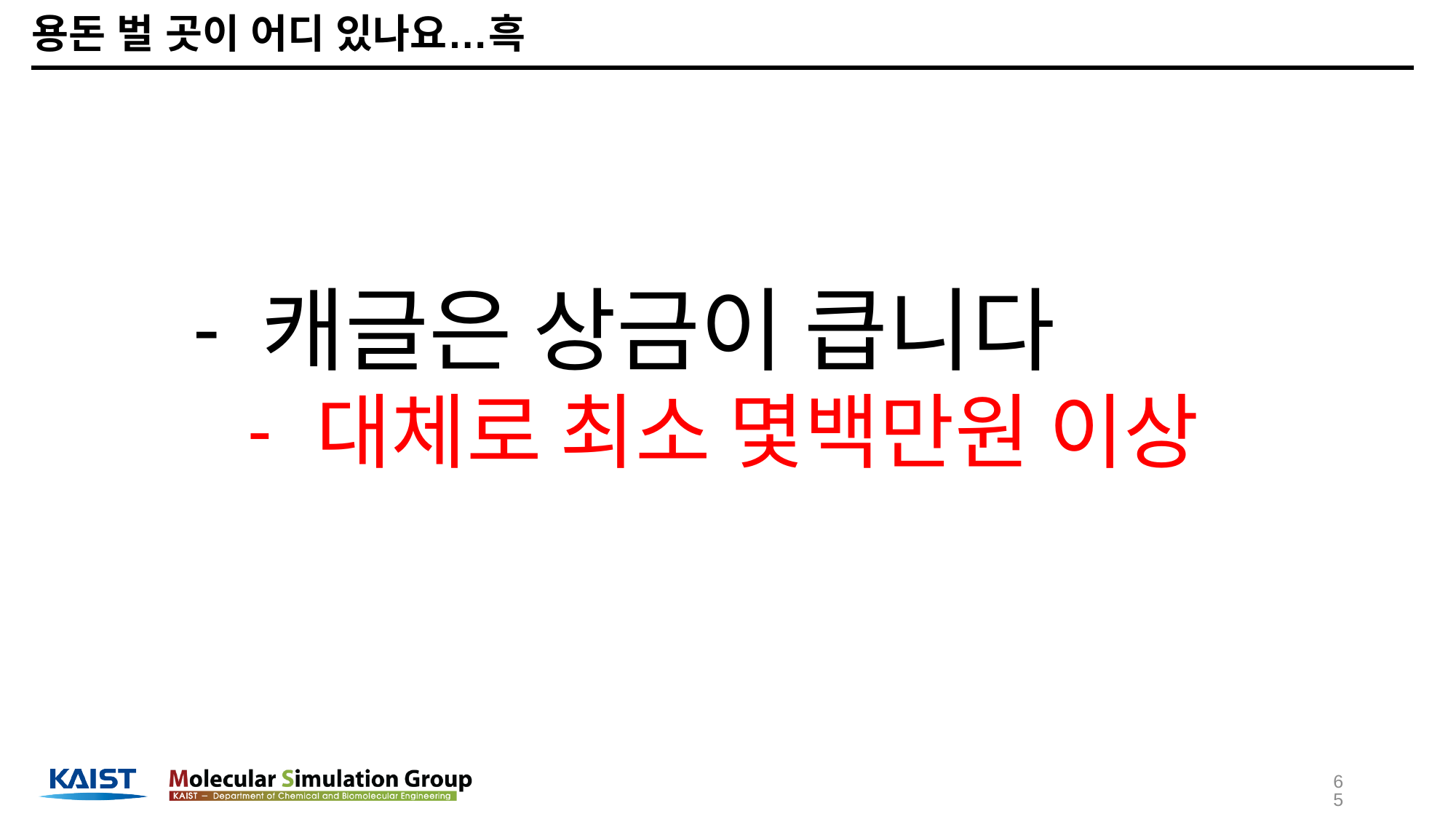

# 용돈 벌 곳이 어디 있나요…흑

캐글은 상금이 큽니다
대체로 최소 몇백만원 이상
65